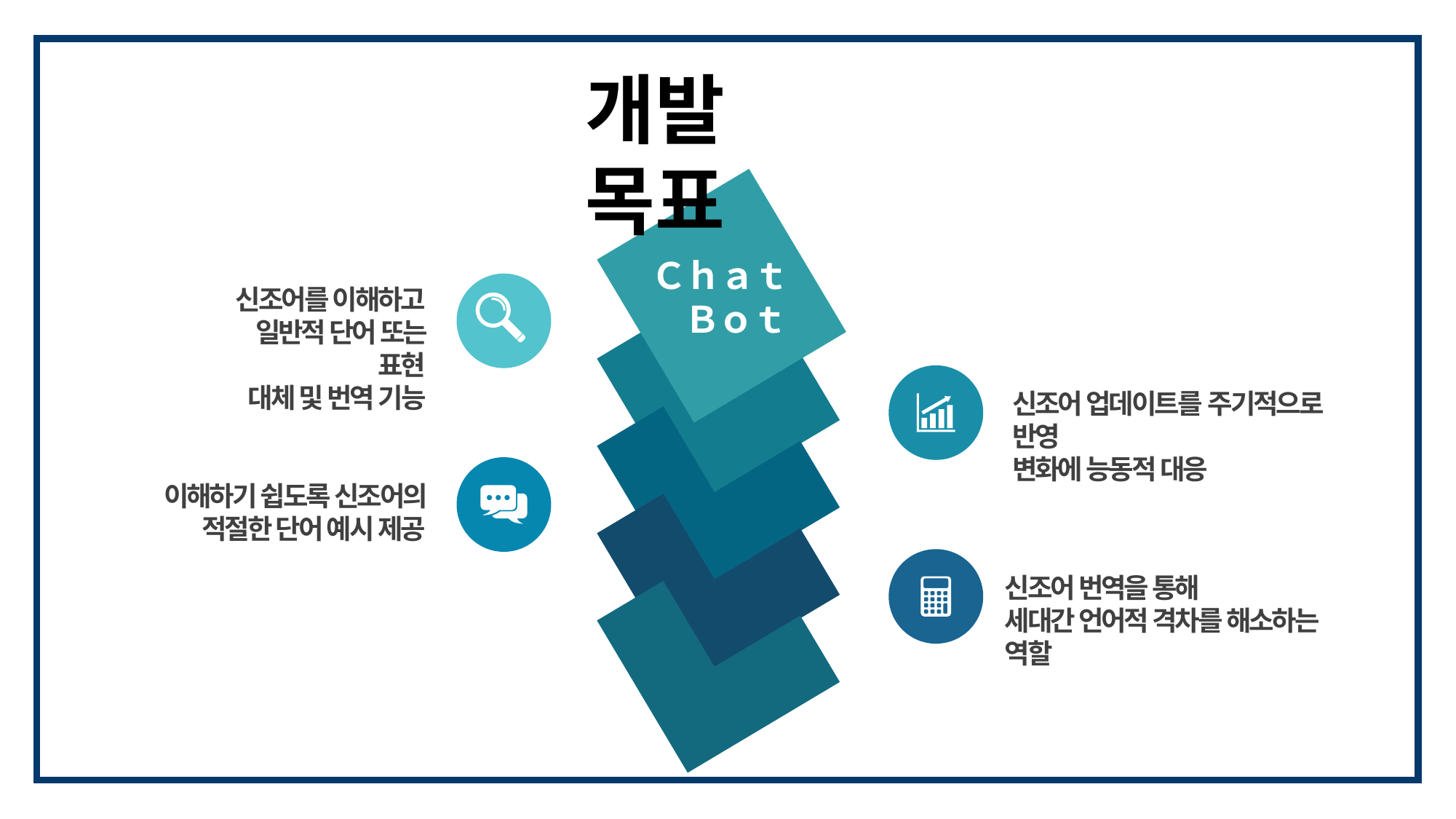

개발 목표

Ｃｈａｔ　Ｂｏｔ

신조어를 이해하고
일반적 단어 또는 표현
대체 및 번역 기능

신조어 업데이트를 주기적으로 반영
변화에 능동적 대응

이해하기 쉽도록 신조어의 적절한 단어 예시 제공

신조어 번역을 통해
세대간 언어적 격차를 해소하는 역할